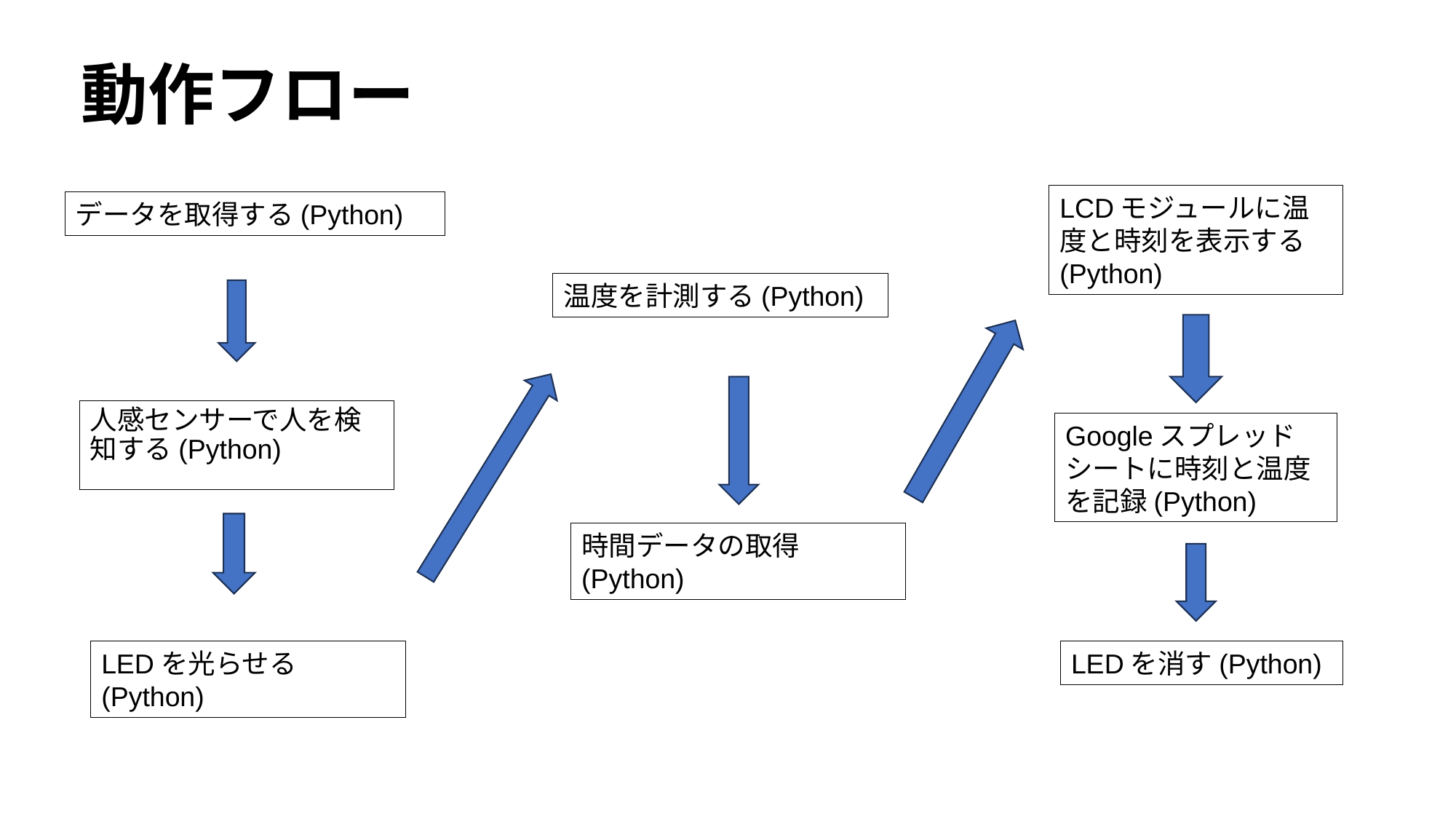

# 動作フロー
LCDモジュールに温度と時刻を表示する(Python)
データを取得する(Python)
温度を計測する(Python)

人感センサーで人を検知する(Python)
Googleスプレッドシートに時刻と温度を記録(Python)

時間データの取得(Python)

LEDを光らせる(Python)
LEDを消す(Python)